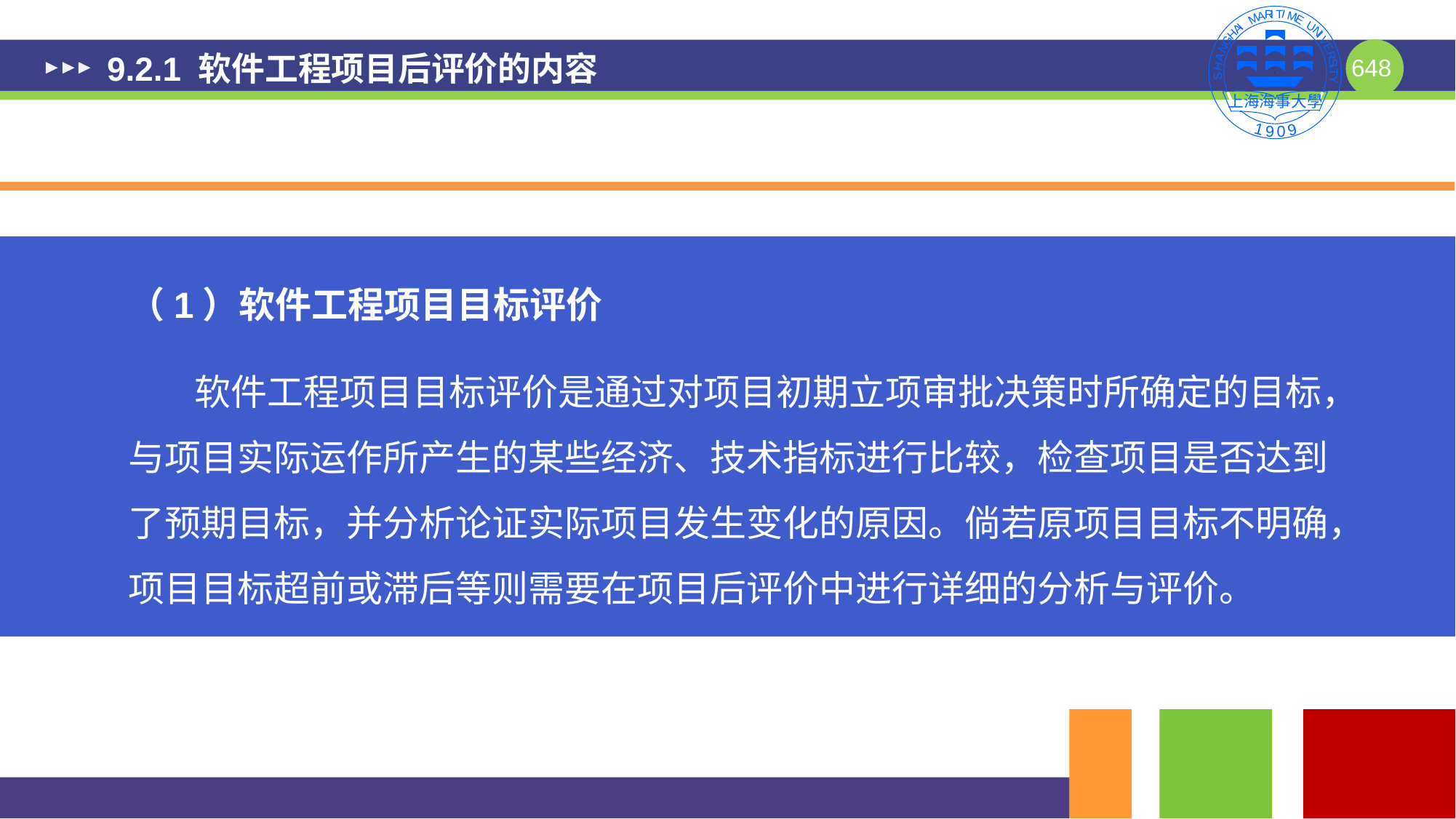

# 9.2.1 软件工程项目后评价的内容

（1）软件工程项目目标评价

       软件工程项目目标评价是通过对项目初期立项审批决策时所确定的目标，与项目实际运作所产生的某些经济、技术指标进行比较，检查项目是否达到了预期目标，并分析论证实际项目发生变化的原因。倘若原项目目标不明确，项目目标超前或滞后等则需要在项目后评价中进行详细的分析与评价。

648